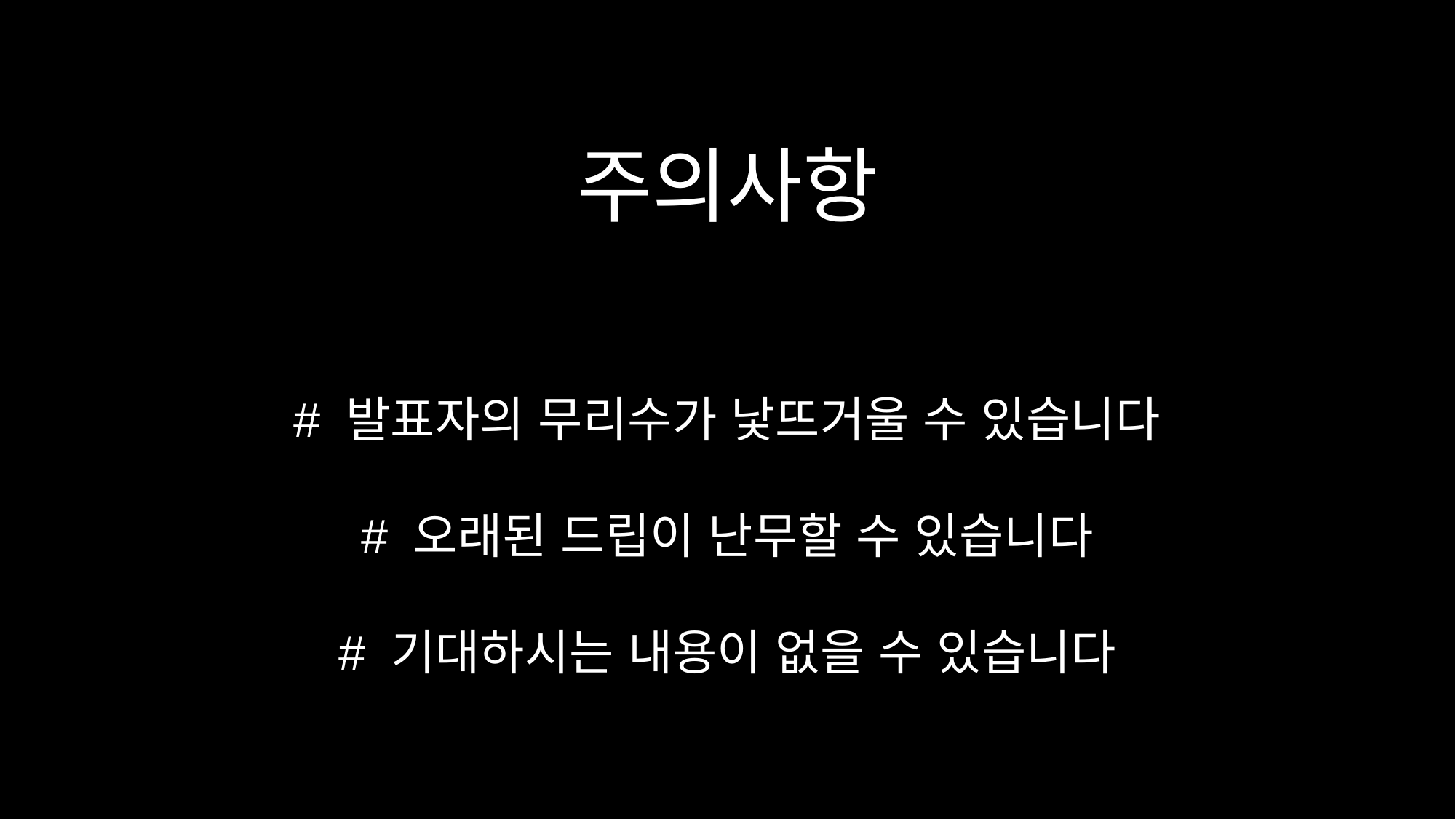

주의사항

# 발표자의 무리수가 낯뜨거울 수 있습니다

# 오래된 드립이 난무할 수 있습니다

# 기대하시는 내용이 없을 수 있습니다